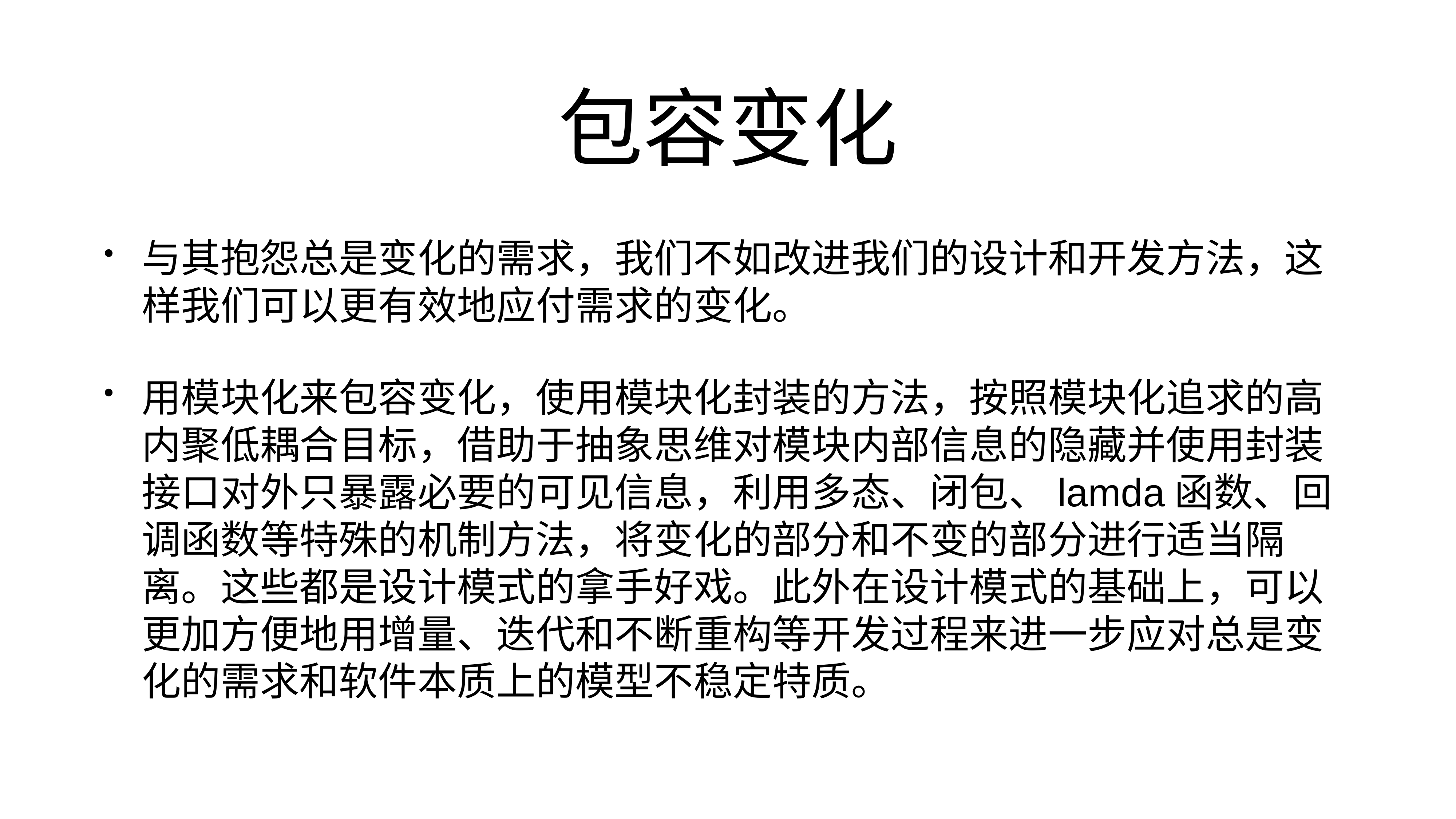

# 包容变化
与其抱怨总是变化的需求，我们不如改进我们的设计和开发方法，这样我们可以更有效地应付需求的变化。
用模块化来包容变化，使用模块化封装的方法，按照模块化追求的高内聚低耦合目标，借助于抽象思维对模块内部信息的隐藏并使用封装接口对外只暴露必要的可见信息，利用多态、闭包、lamda函数、回调函数等特殊的机制方法，将变化的部分和不变的部分进行适当隔离。这些都是设计模式的拿手好戏。此外在设计模式的基础上，可以更加方便地用增量、迭代和不断重构等开发过程来进一步应对总是变化的需求和软件本质上的模型不稳定特质。